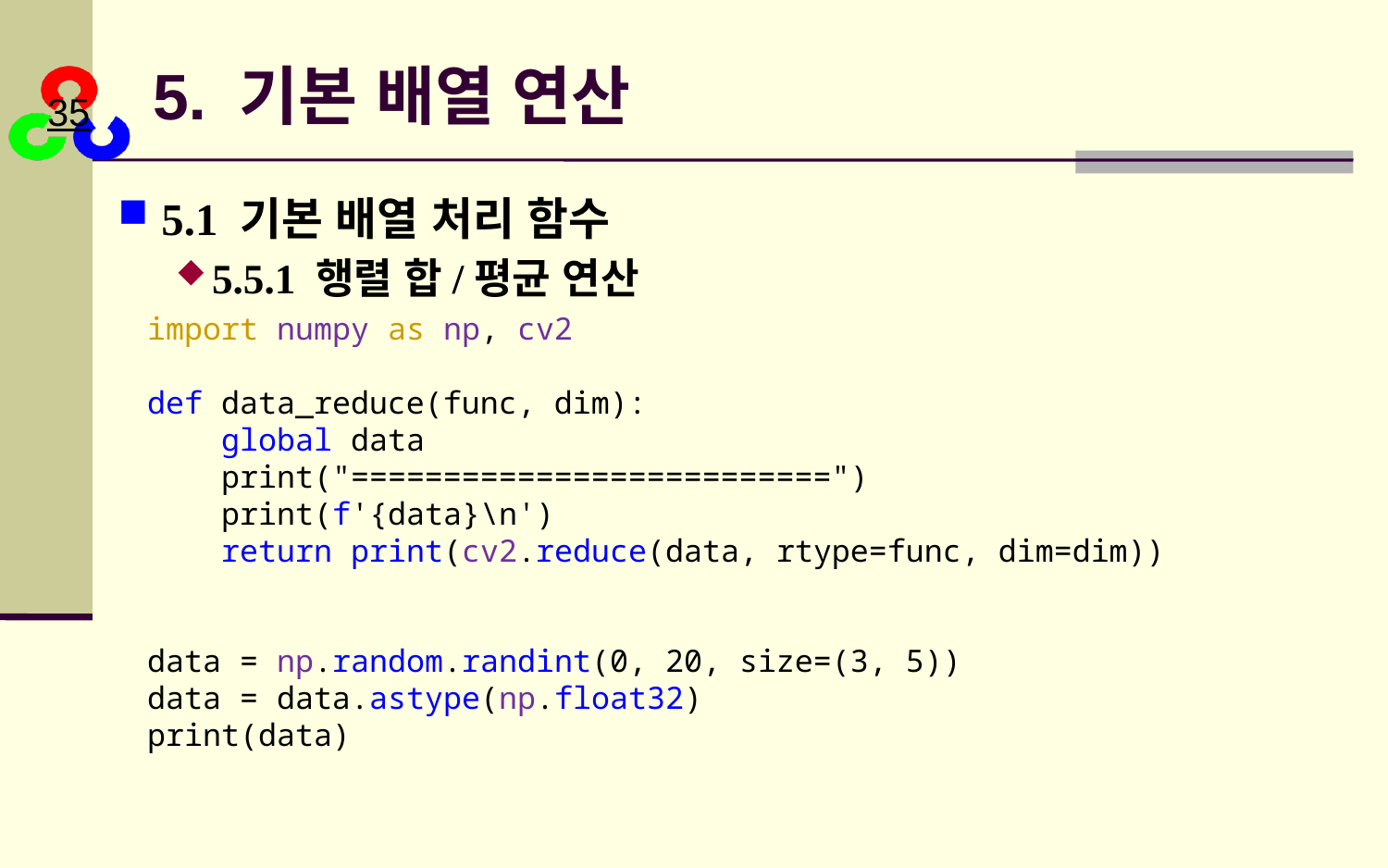

# 5. 기본 배열 연산
5.1 기본 배열 처리 함수
5.5.1 행렬 합/평균 연산
import numpy as np, cv2

def data_reduce(func, dim):
    global data
    print("==========================")
    print(f'{data}\n')
    return print(cv2.reduce(data, rtype=func, dim=dim))

data = np.random.randint(0, 20, size=(3, 5))
data = data.astype(np.float32)
print(data)